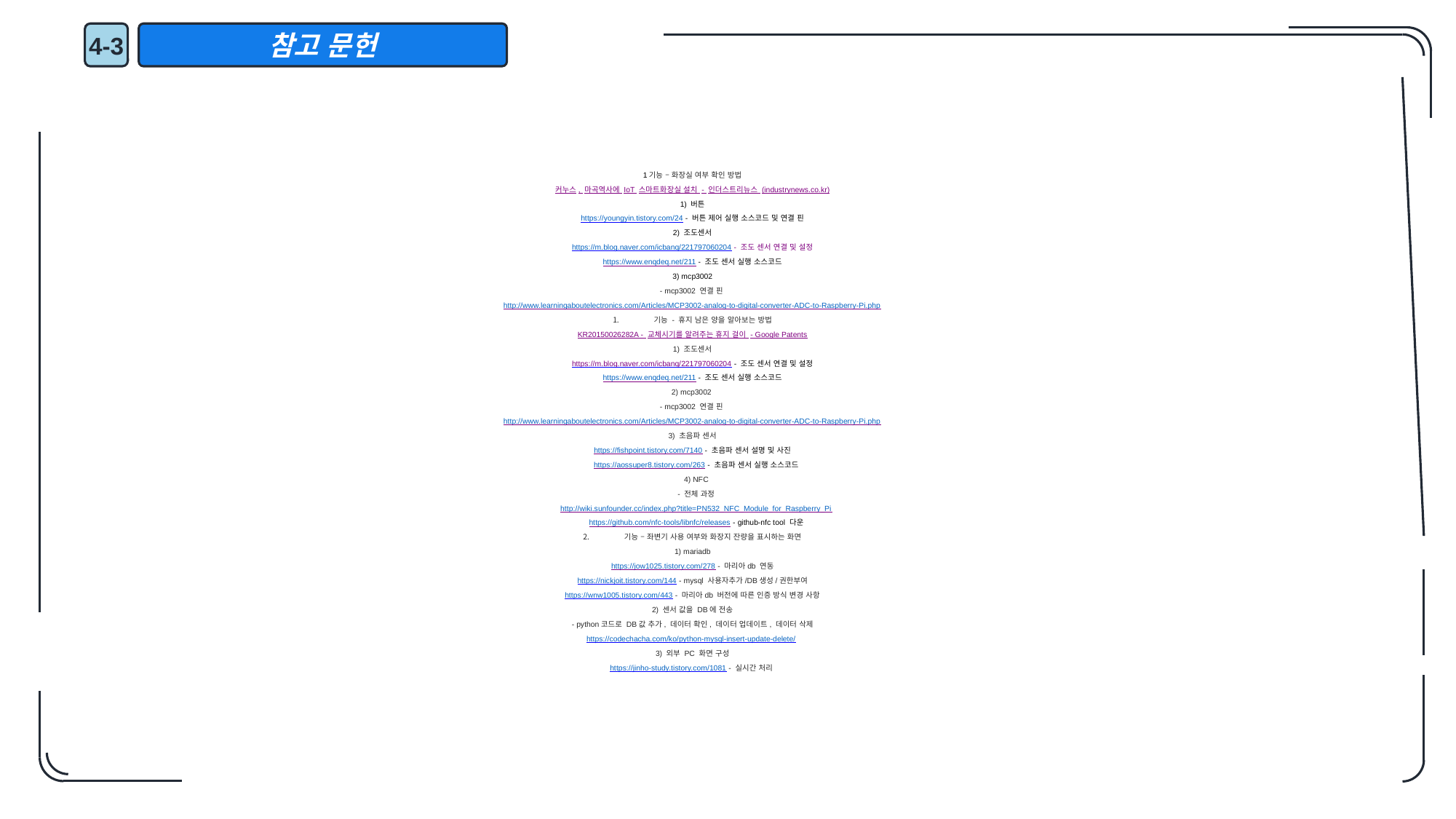

4-3
참고 문헌

1기능 – 화장실 여부 확인 방법
커누스, 마곡역사에 IoT 스마트화장실 설치 - 인더스트리뉴스 (industrynews.co.kr)
1) 버튼
https://youngyin.tistory.com/24 - 버튼 제어 실행 소스코드 및 연결 핀
2) 조도센서
https://m.blog.naver.com/icbanq/221797060204 - 조도 센서 연결 및 설정
https://www.enqdeq.net/211 - 조도 센서 실행 소스코드
3) mcp3002
- mcp3002 연결 핀
http://www.learningaboutelectronics.com/Articles/MCP3002-analog-to-digital-converter-ADC-to-Raspberry-Pi.php
기능 - 휴지 남은 양을 알아보는 방법
KR20150026282A - 교체시기를 알려주는 휴지 걸이 - Google Patents
1) 조도센서
https://m.blog.naver.com/icbanq/221797060204 - 조도 센서 연결 및 설정
https://www.enqdeq.net/211 - 조도 센서 실행 소스코드
2) mcp3002
- mcp3002 연결 핀
http://www.learningaboutelectronics.com/Articles/MCP3002-analog-to-digital-converter-ADC-to-Raspberry-Pi.php
3) 초음파 센서
https://fishpoint.tistory.com/7140 - 초음파 센서 설명 및 사진
https://aossuper8.tistory.com/263 - 초음파 센서 실행 소스코드
4) NFC
- 전체 과정
http://wiki.sunfounder.cc/index.php?title=PN532_NFC_Module_for_Raspberry_Pi
https://github.com/nfc-tools/libnfc/releases - github-nfc tool 다운
기능 – 좌변기 사용 여부와 화장지 잔량을 표시하는 화면
1) mariadb
https://jow1025.tistory.com/278 - 마리아db 연동
https://nickjoit.tistory.com/144 - mysql 사용자추가/DB생성/권한부여
https://wnw1005.tistory.com/443 - 마리아db 버전에 따른 인증 방식 변경 사항
2) 센서 값을 DB에 전송
- python코드로 DB값 추가, 데이터 확인, 데이터 업데이트, 데이터 삭제
https://codechacha.com/ko/python-mysql-insert-update-delete/
3) 외부 PC 화면 구성
https://jinho-study.tistory.com/1081 - 실시간 처리